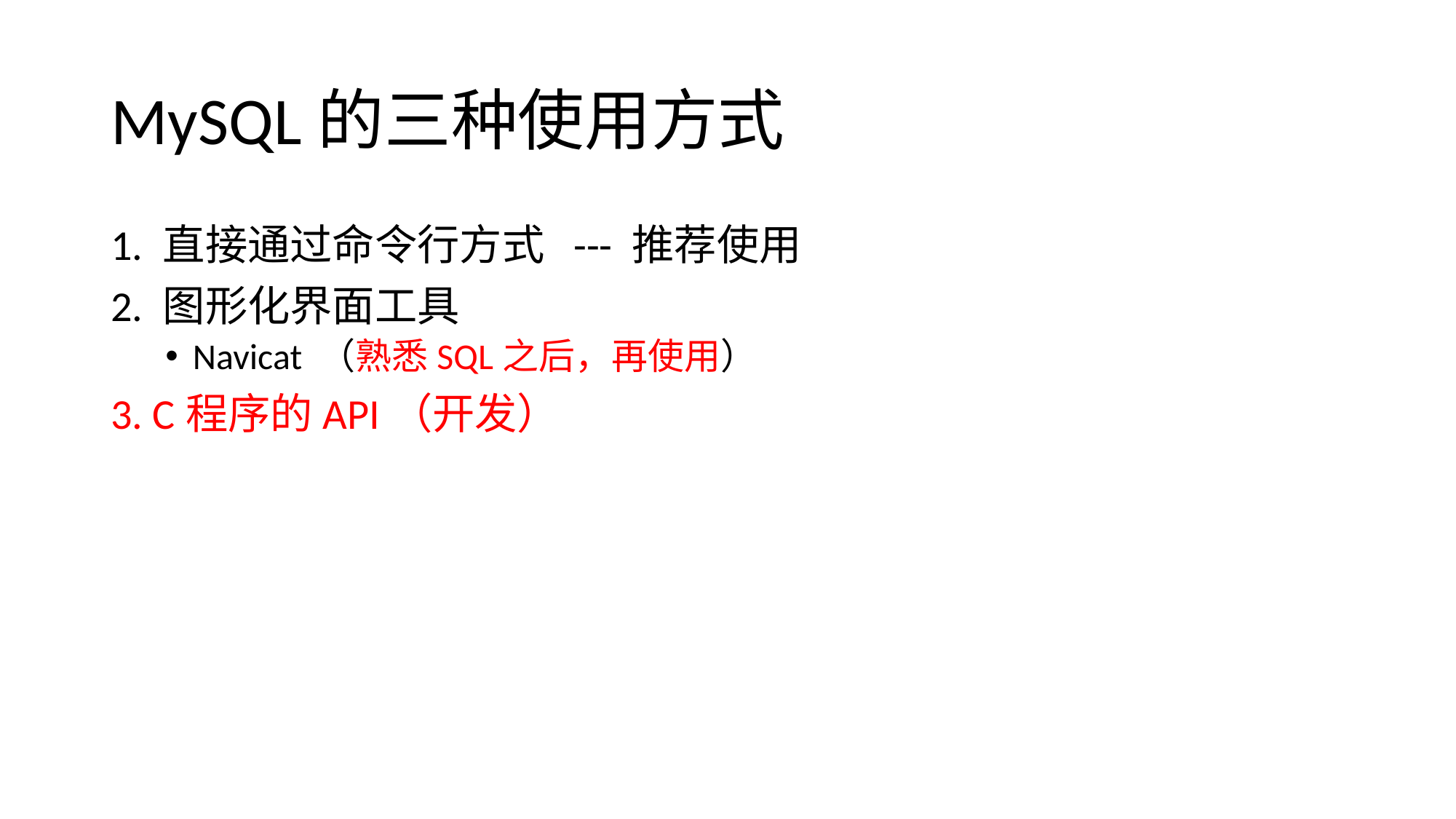

# MySQL的三种使用方式
1. 直接通过命令行方式  --- 推荐使用
2. 图形化界面工具
Navicat （熟悉SQL之后，再使用）
3. C程序的API（开发）